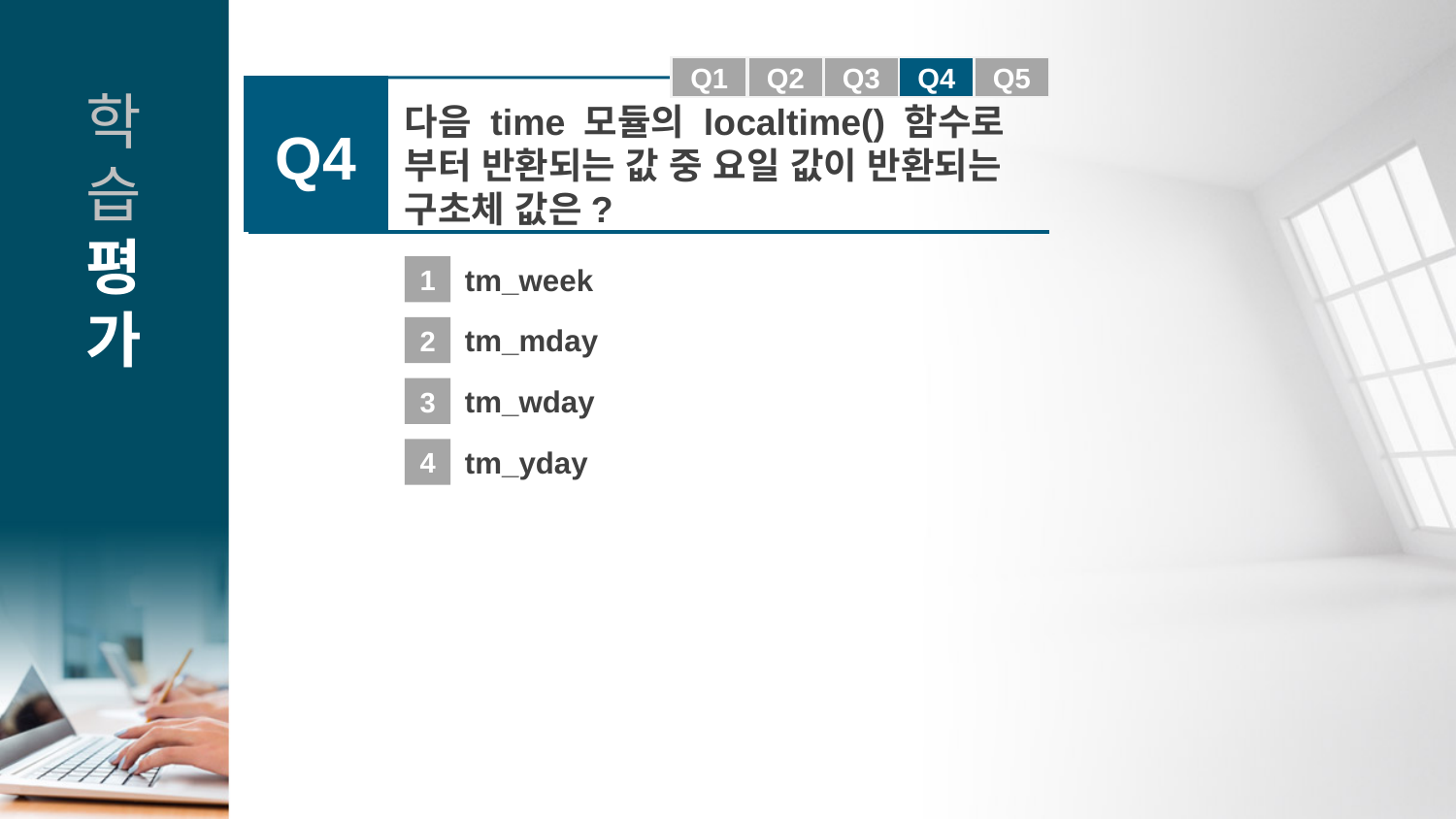

Q1
Q1
Q2
Q3
Q4
Q5
Q4
다음 time 모듈의 localtime() 함수로 부터 반환되는 값 중 요일 값이 반환되는 구초체 값은?
1
tm_week
2
tm_mday
3
tm_wday
4
tm_yday